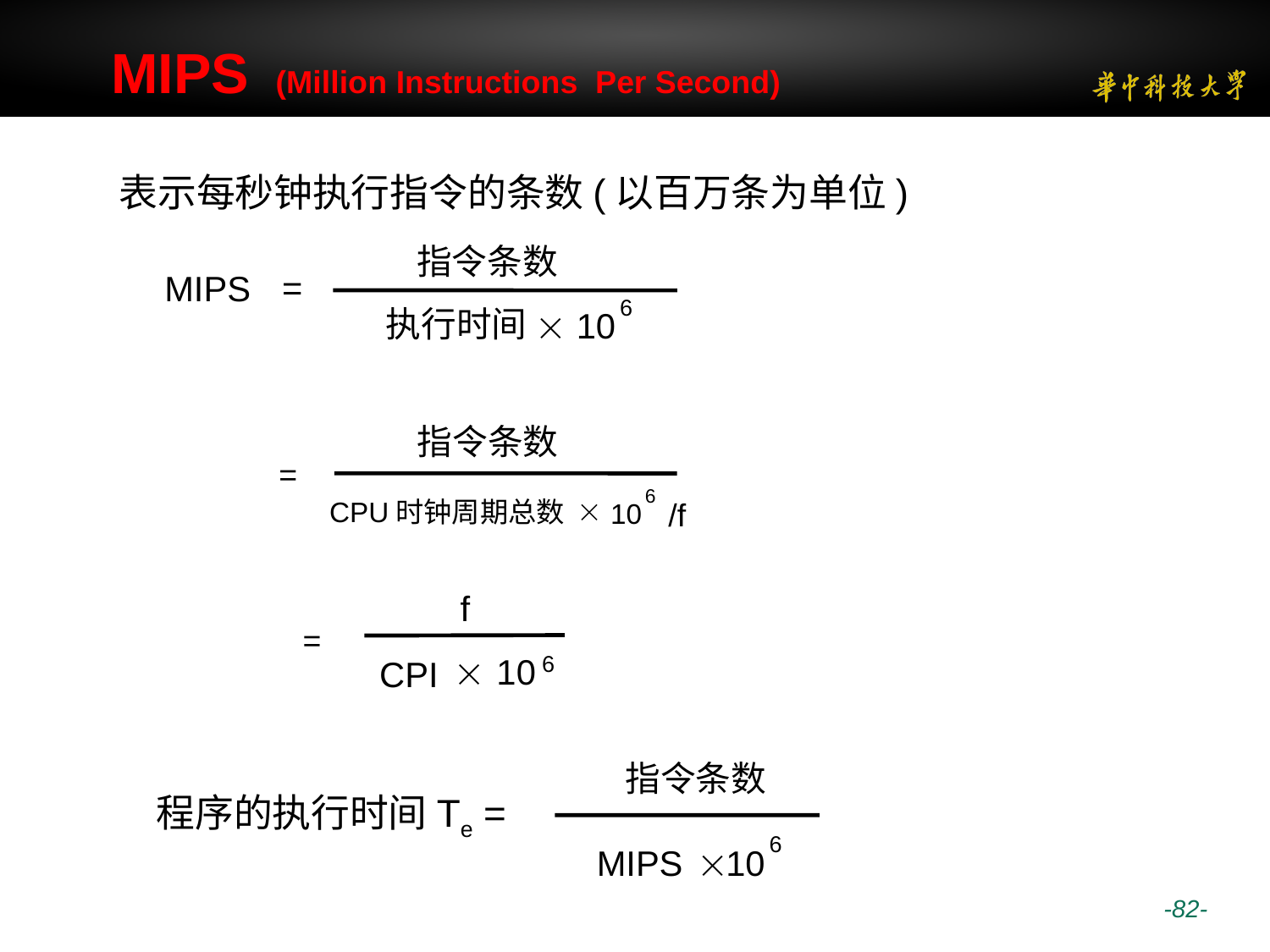

# MIPS   (Million Instructions  Per Second)
表示每秒钟执行指令的条数(以百万条为单位)

指令条数
=
MIPS

6
执行时间
×
10
指令条数
=

6
 ×
10
CPU时钟周期总数
/f
f
=

×
10
6
CPI
指令条数

6
MIPS
×
10
 程序的执行时间Te =
 -82-